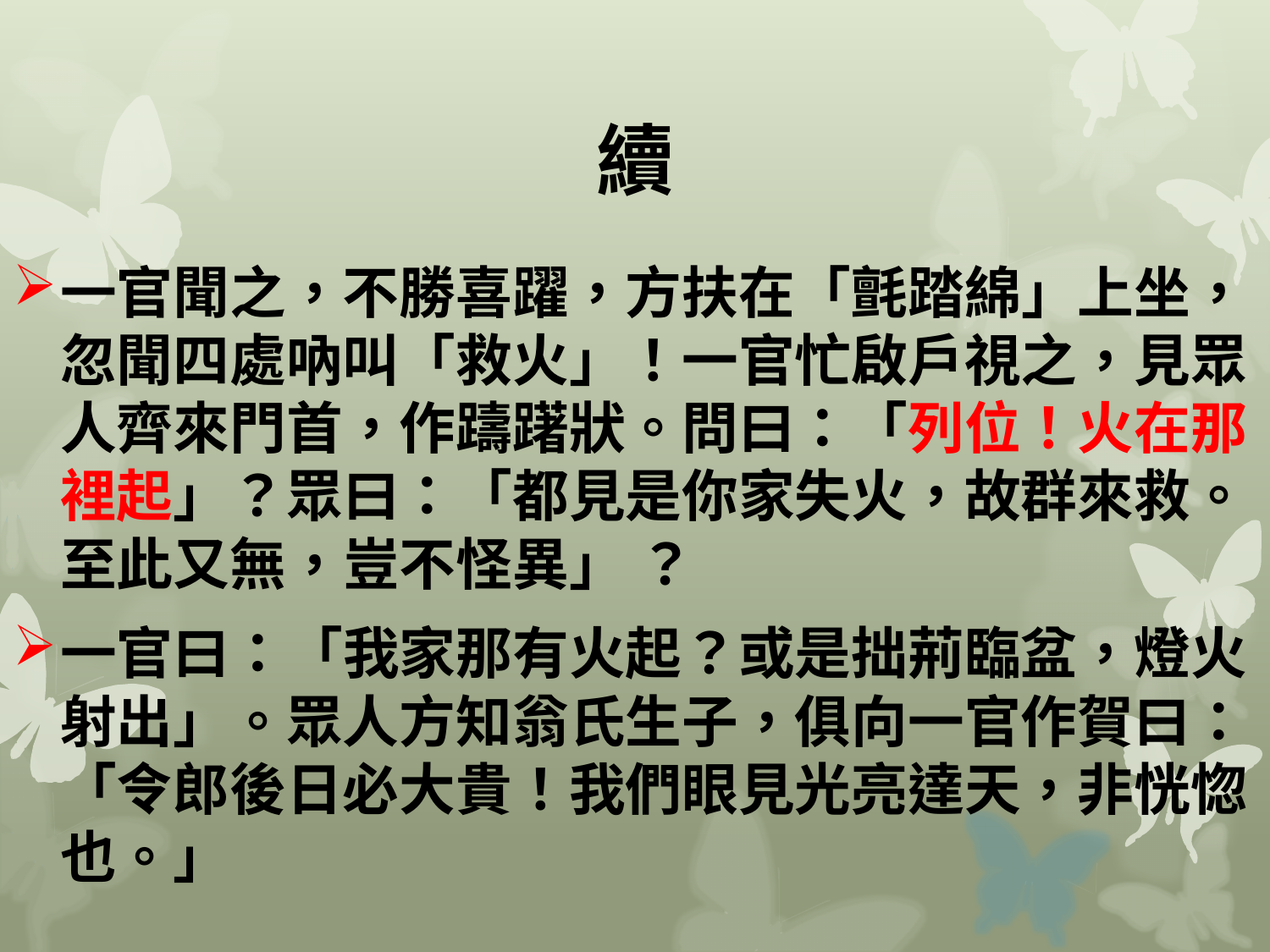

# 續
一官聞之，不勝喜躍，方扶在「氈踏綿」上坐，忽聞四處吶叫「救火」！一官忙啟戶視之，見眾人齊來門首，作躊躇狀。問曰：「列位！火在那裡起」？眾曰：「都見是你家失火，故群來救。至此又無，豈不怪異」 ？
一官曰：「我家那有火起？或是拙荊臨盆，燈火射出」。眾人方知翁氏生子，俱向一官作賀曰：「令郎後日必大貴！我們眼見光亮達天，非恍惚也。」